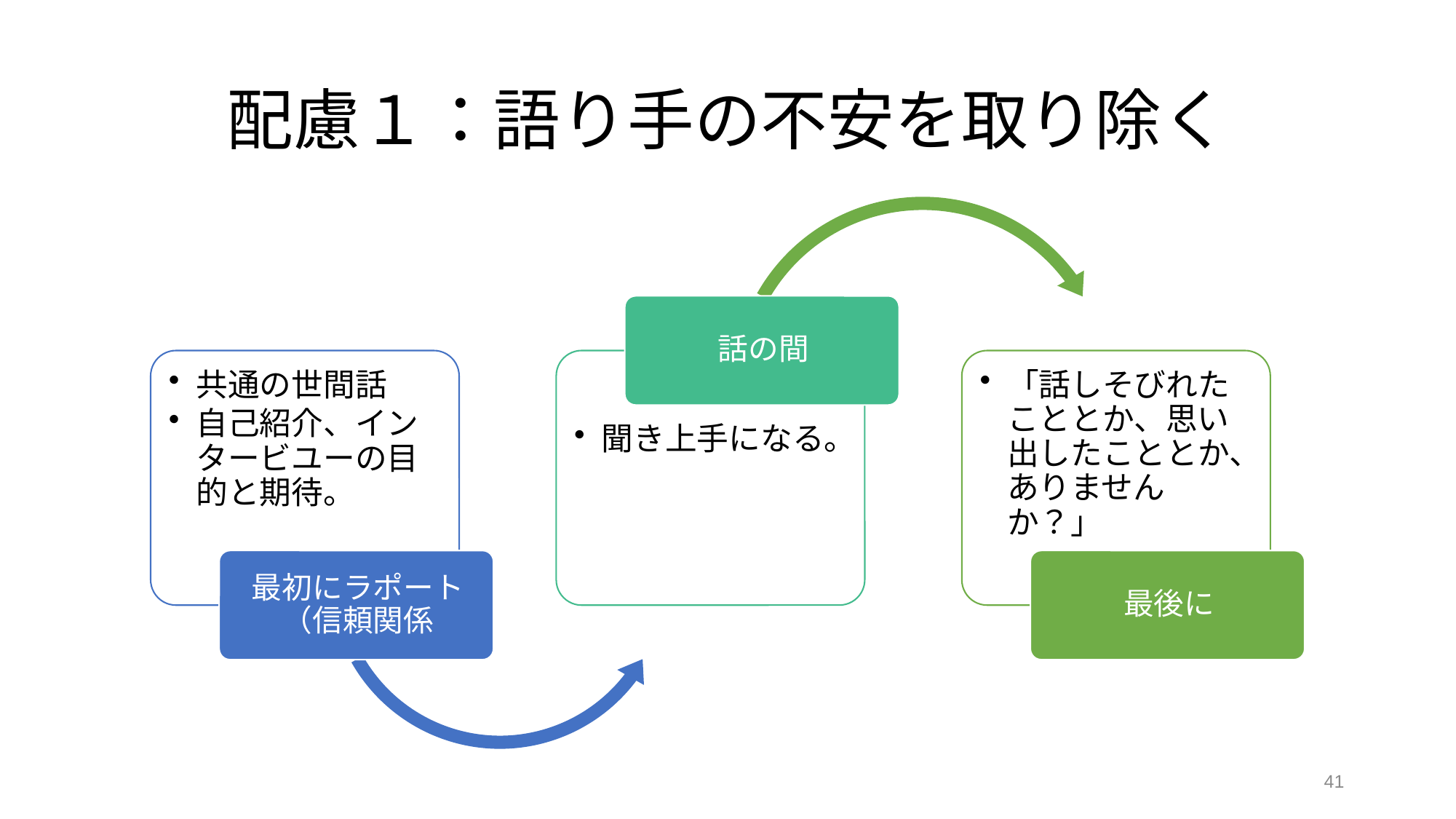

# 配慮１：語り手の不安を取り除く
共通の世間話
自己紹介、インタービユーの目的と期待。
最初にラポート（信頼関係
聞き上手になる。

話の間
「話しそびれたこととか、思い出したこととか、ありませんか？」
最後に
41